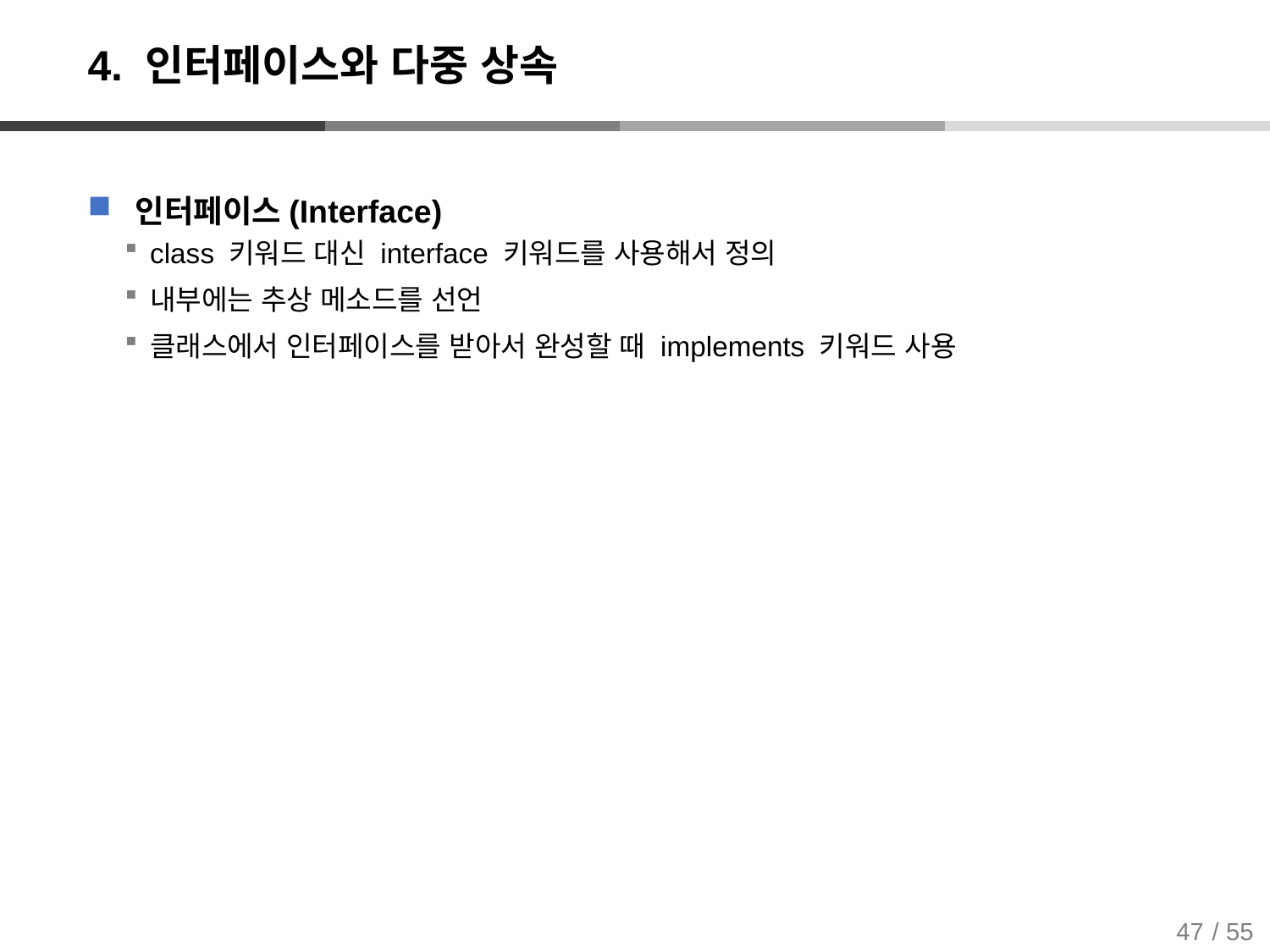

# 4. 인터페이스와 다중 상속
인터페이스(Interface)
class 키워드 대신 interface 키워드를 사용해서 정의
내부에는 추상 메소드를 선언
클래스에서 인터페이스를 받아서 완성할 때 implements 키워드 사용